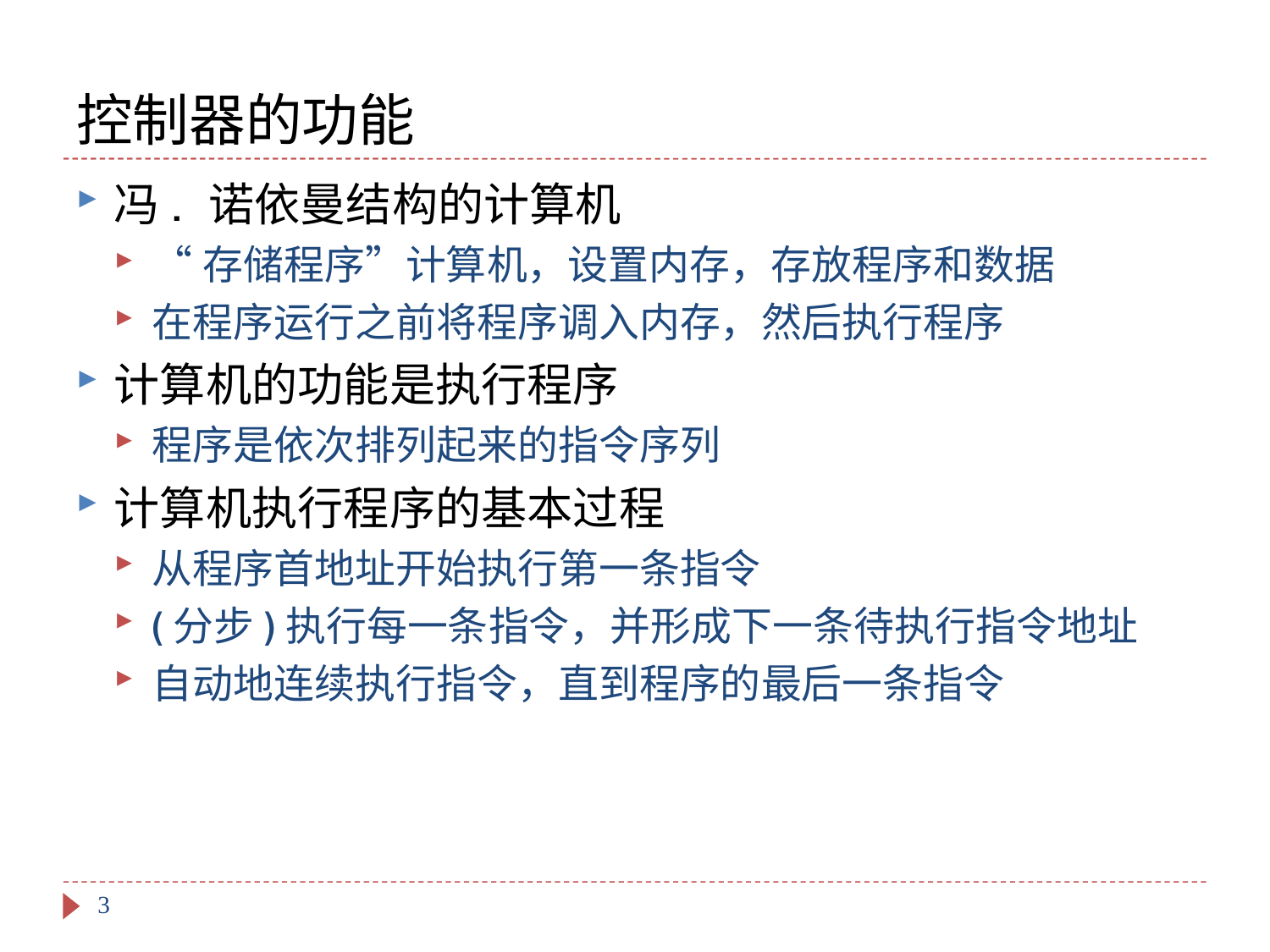

# 控制器的功能
冯. 诺依曼结构的计算机
“存储程序”计算机，设置内存，存放程序和数据
在程序运行之前将程序调入内存，然后执行程序
计算机的功能是执行程序
程序是依次排列起来的指令序列
计算机执行程序的基本过程
从程序首地址开始执行第一条指令
(分步)执行每一条指令，并形成下一条待执行指令地址
自动地连续执行指令，直到程序的最后一条指令

3